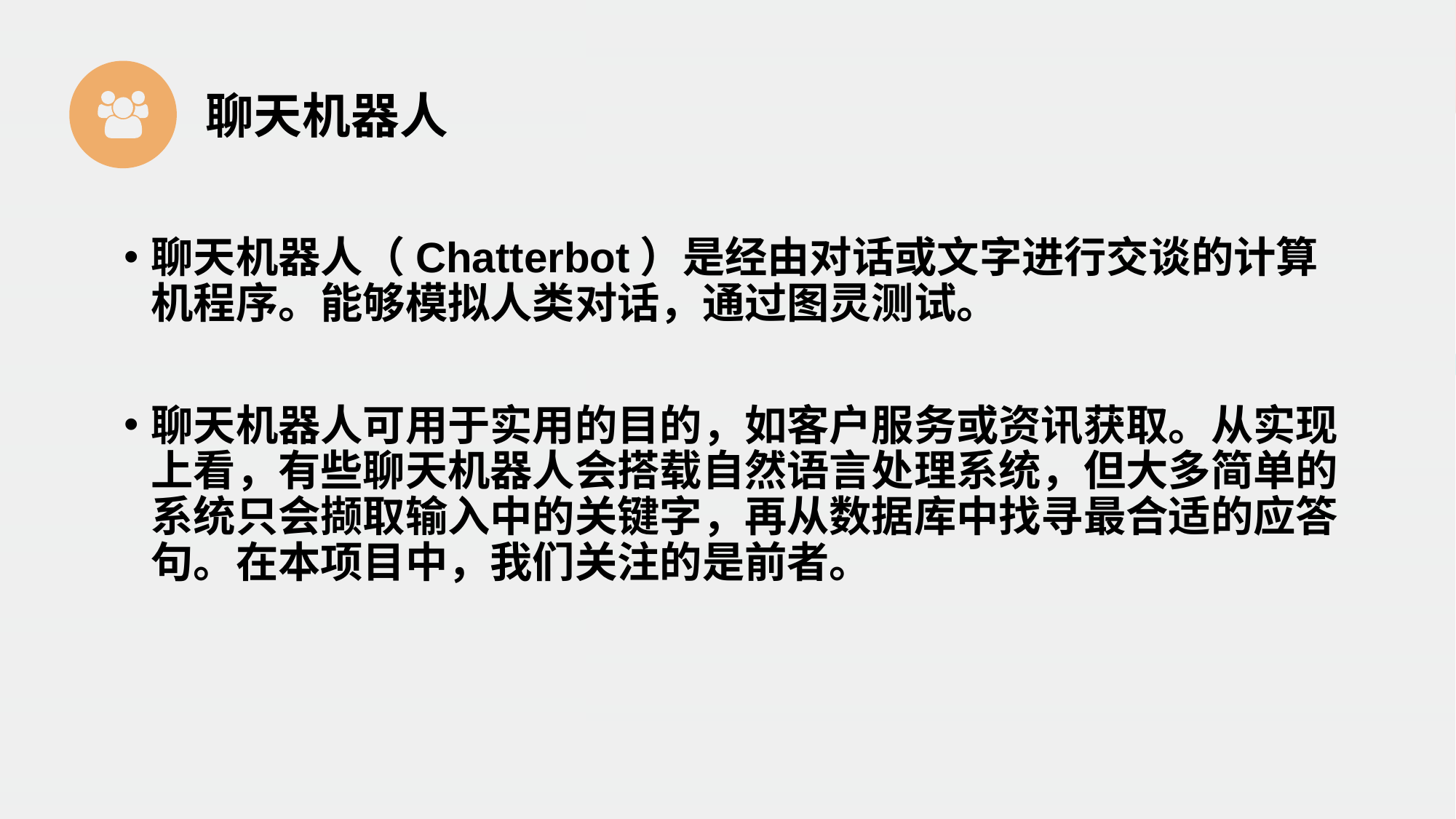

聊天机器人
聊天机器人（Chatterbot）是经由对话或文字进行交谈的计算机程序。能够模拟人类对话，通过图灵测试。

聊天机器人可用于实用的目的，如客户服务或资讯获取。从实现上看，有些聊天机器人会搭载自然语言处理系统，但大多简单的系统只会撷取输入中的关键字，再从数据库中找寻最合适的应答句。在本项目中，我们关注的是前者。